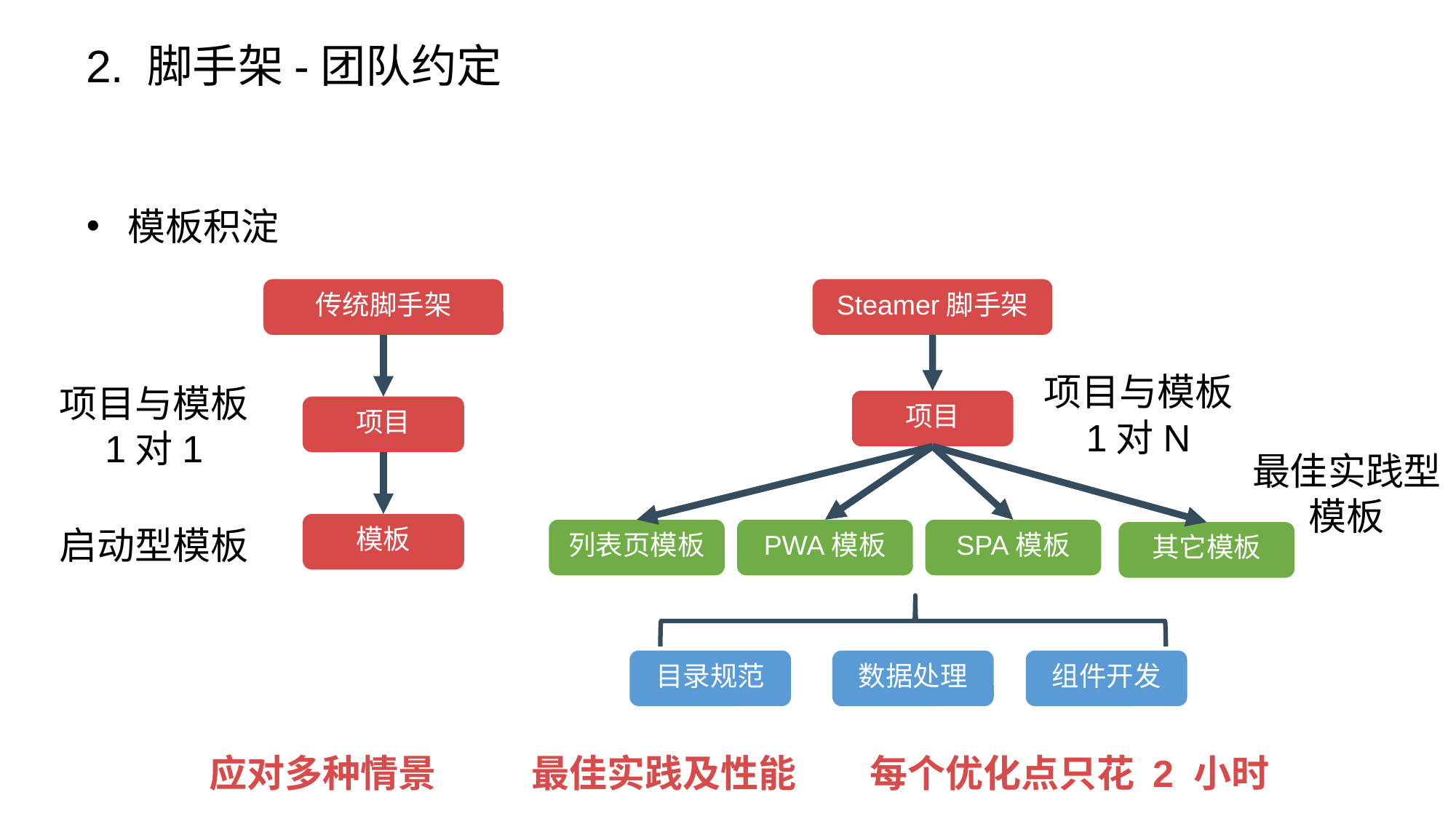

2. 脚手架-团队约定
模板积淀
传统脚手架
Steamer脚手架
项目与模板
1对N

项目与模板
1对1
项目
项目
最佳实践型模板
模板
启动型模板
列表页模板
PWA模板
SPA模板
其它模板
目录规范
数据处理
组件开发
应对多种情景
最佳实践及性能
每个优化点只花 2 小时